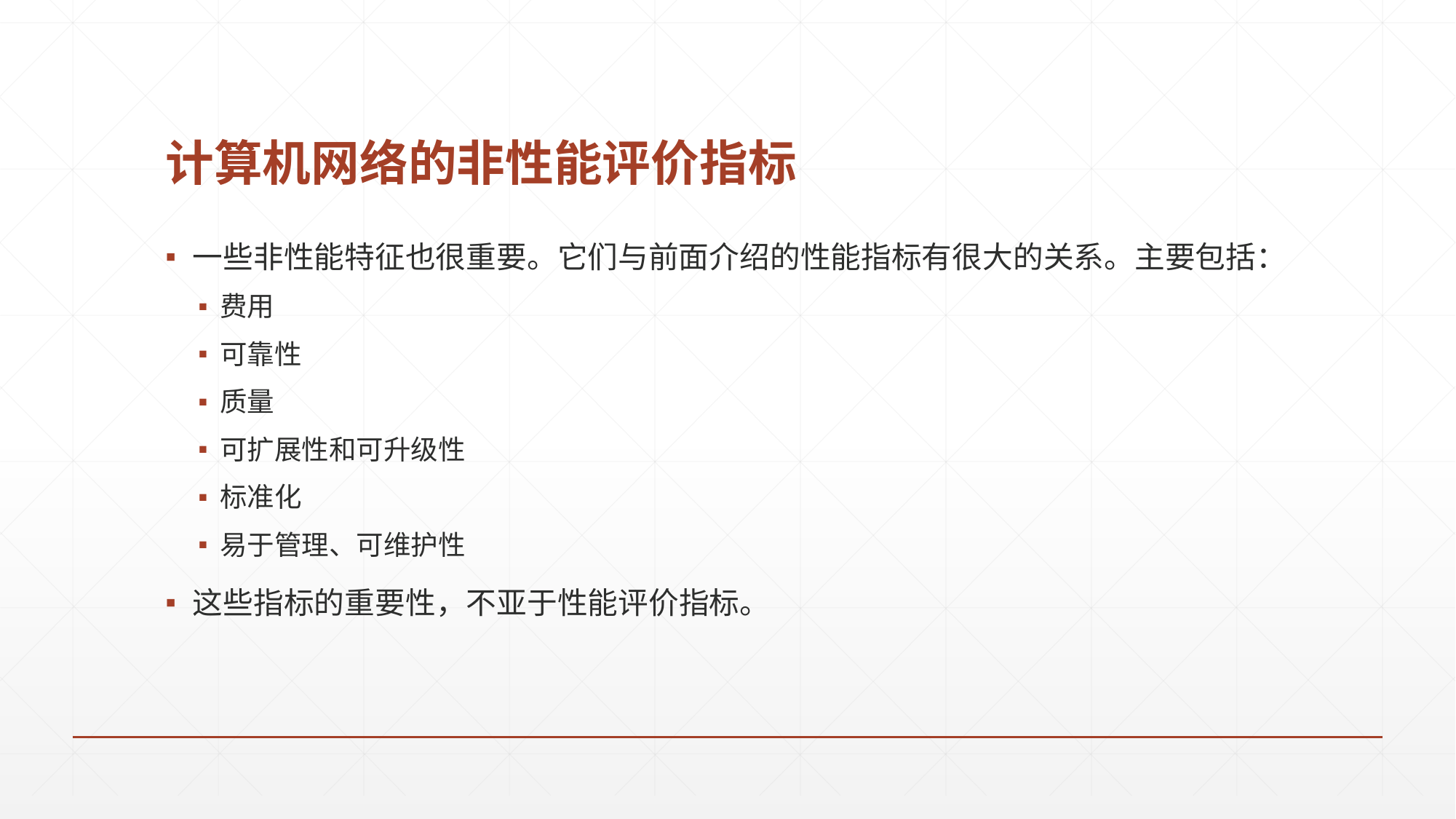

# 计算机网络的非性能评价指标
一些非性能特征也很重要。它们与前面介绍的性能指标有很大的关系。主要包括：
费用
可靠性
质量
可扩展性和可升级性
标准化
易于管理、可维护性
这些指标的重要性，不亚于性能评价指标。